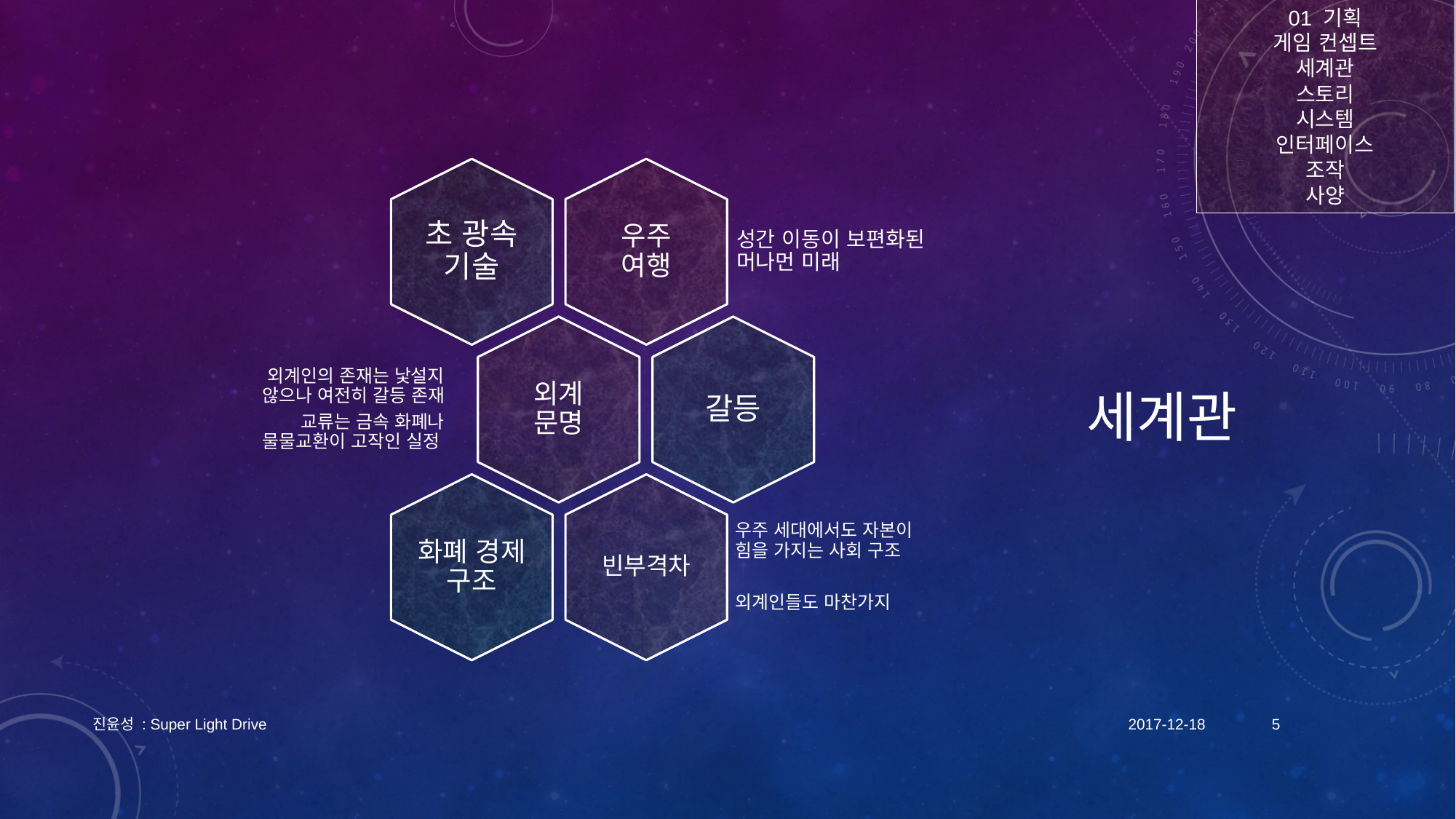

01 기획
게임 컨셉트
세계관
스토리
시스템
인터페이스
조작
사양
# 세계관

우주 여행
성간 이동이 보편화된 머나먼 미래
초 광속 기술
외계
문명
외계인의 존재는 낯설지 않으나 여전히 갈등 존재
교류는 금속 화폐나 물물교환이 고작인 실정
갈등
빈부격차
우주 세대에서도 자본이 힘을 가지는 사회 구조

외계인들도 마찬가지
화폐 경제 구조
진윤성 : Super Light Drive
2017-12-18
5